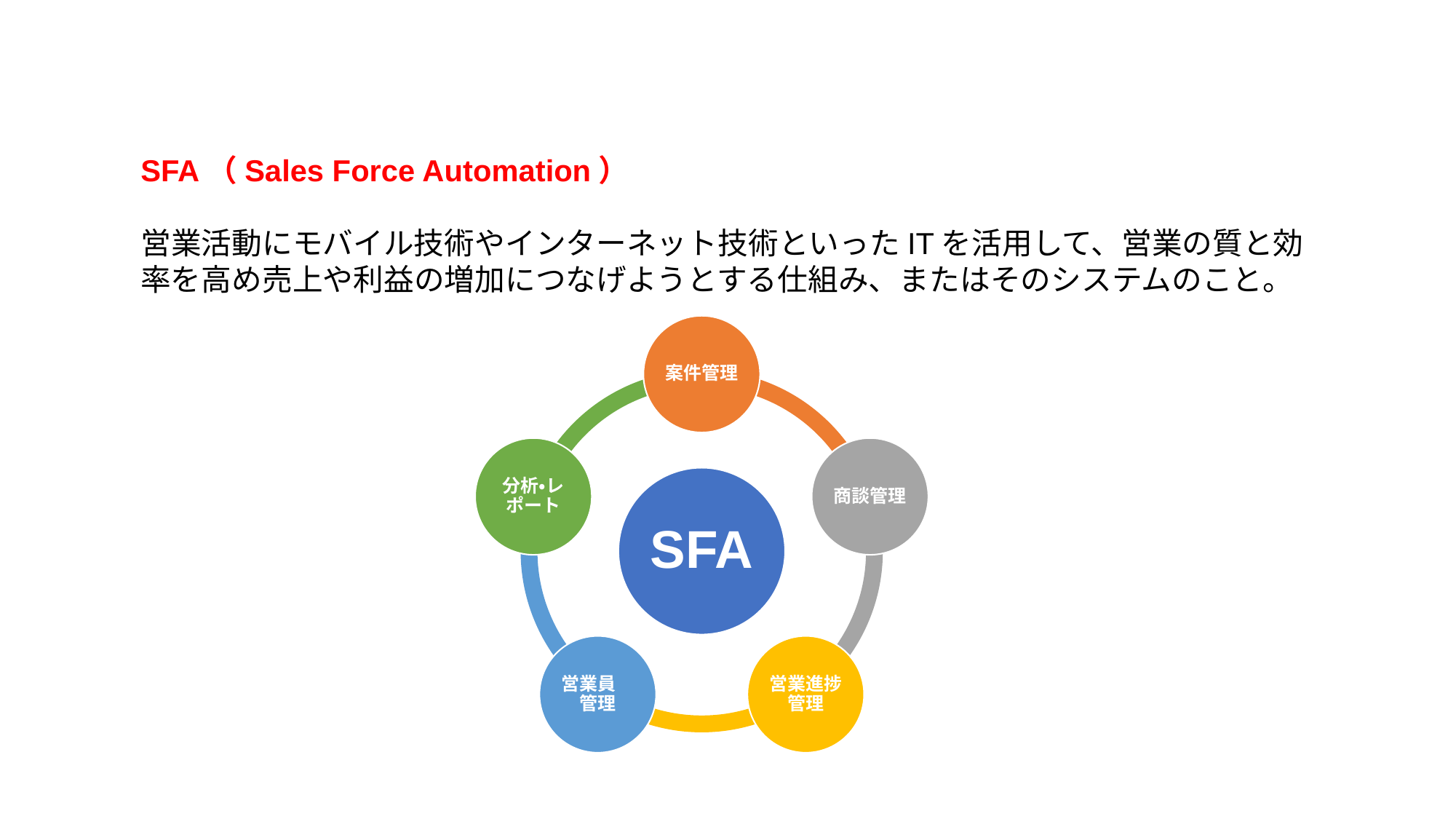

SFA（Sales Force Automation）

営業活動にモバイル技術やインターネット技術といったITを活用して、営業の質と効率を高め売上や利益の増加につなげようとする仕組み、またはそのシステムのこと。
SFA
案件管理
商談管理
営業進捗管理
営業員　管理
分析・レポート